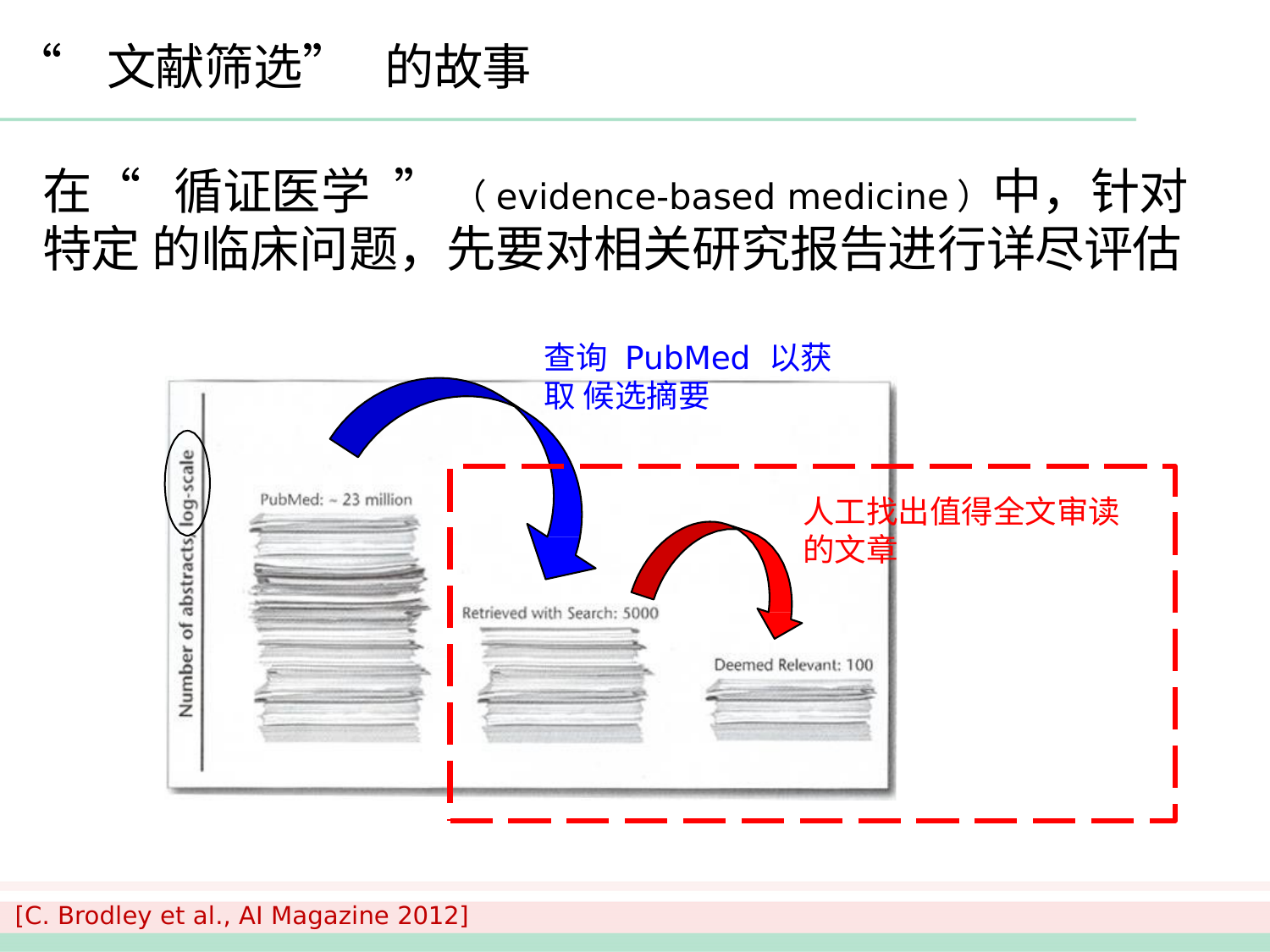

# “文献筛选”的故事
在“循证医学”（evidence-based medicine）中，针对特定 的临床问题，先要对相关研究报告进行详尽评估
查询 PubMed 以获取 候选摘要

人工找出值得全文审读 的文章

[C. Brodley et al., AI Magazine 2012]